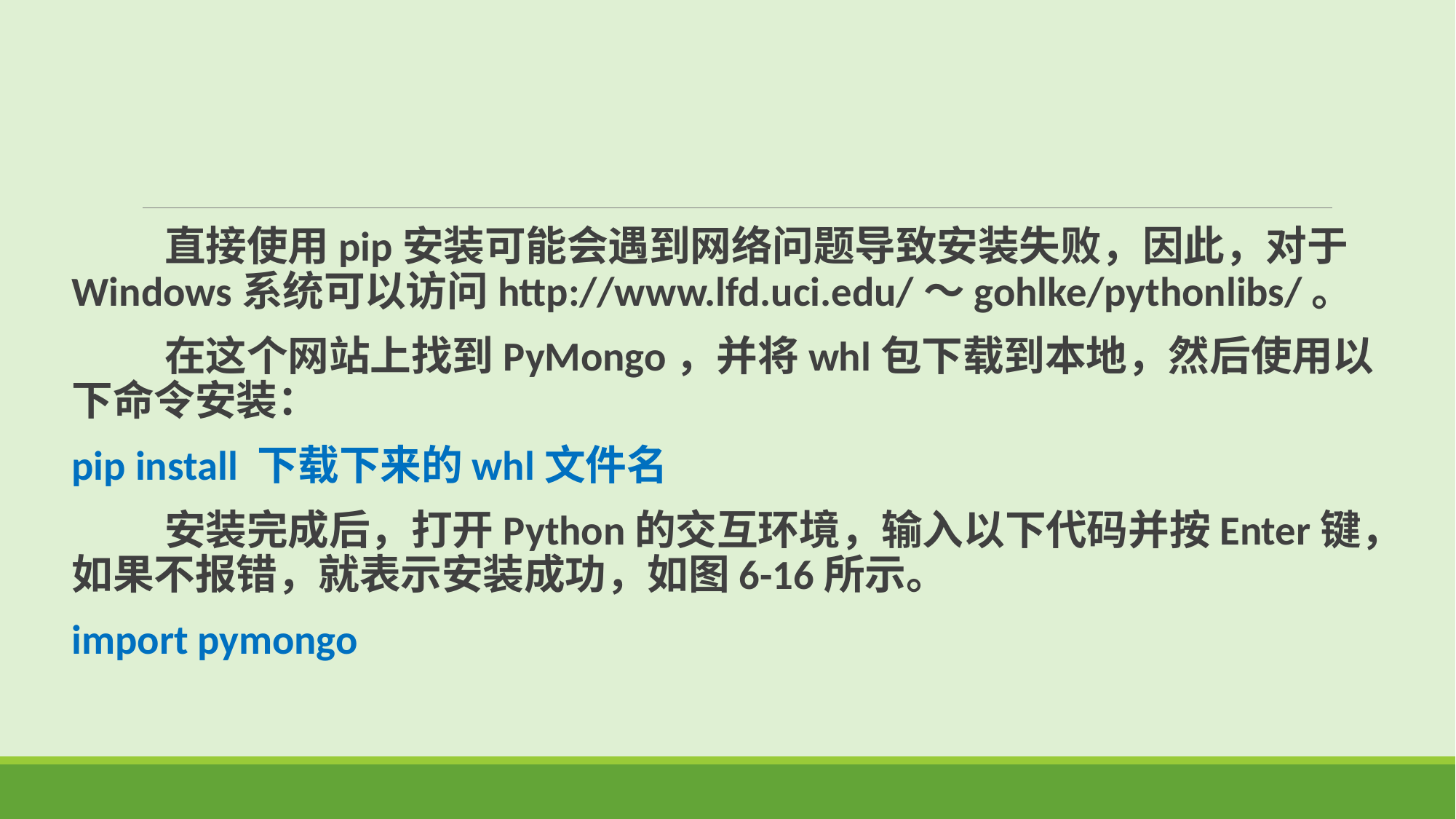

直接使用pip安装可能会遇到网络问题导致安装失败，因此，对于Windows系统可以访问http://www.lfd.uci.edu/～gohlke/pythonlibs/。
         在这个网站上找到PyMongo，并将whl包下载到本地，然后使用以下命令安装：
pip install 下载下来的whl文件名
         安装完成后，打开Python的交互环境，输入以下代码并按Enter键，如果不报错，就表示安装成功，如图6-16所示。
import pymongo